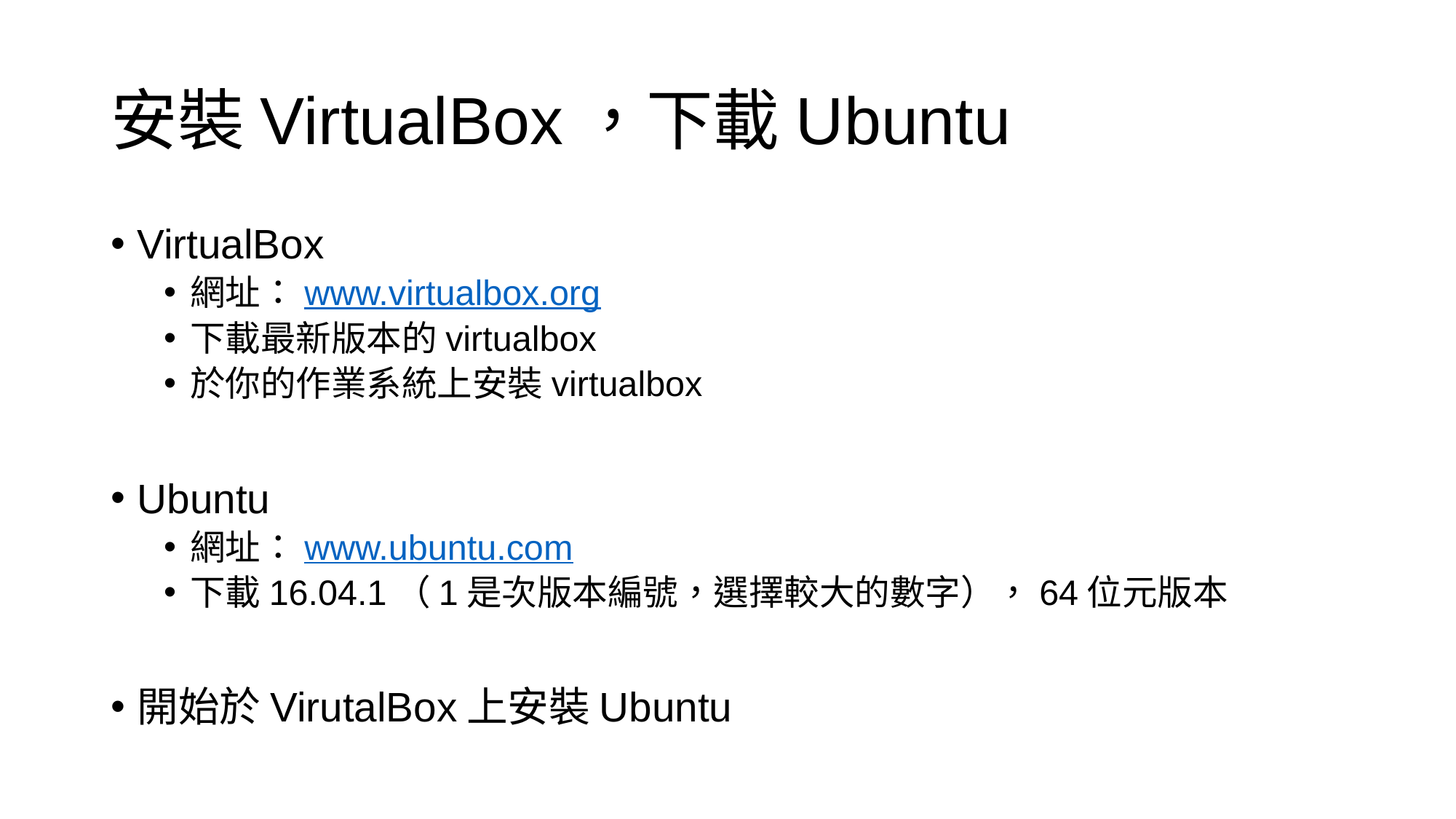

# 安裝VirtualBox，下載Ubuntu
VirtualBox
網址：www.virtualbox.org
下載最新版本的virtualbox
於你的作業系統上安裝virtualbox

Ubuntu
網址：www.ubuntu.com
下載16.04.1（1是次版本編號，選擇較大的數字），64位元版本

開始於VirutalBox上安裝Ubuntu